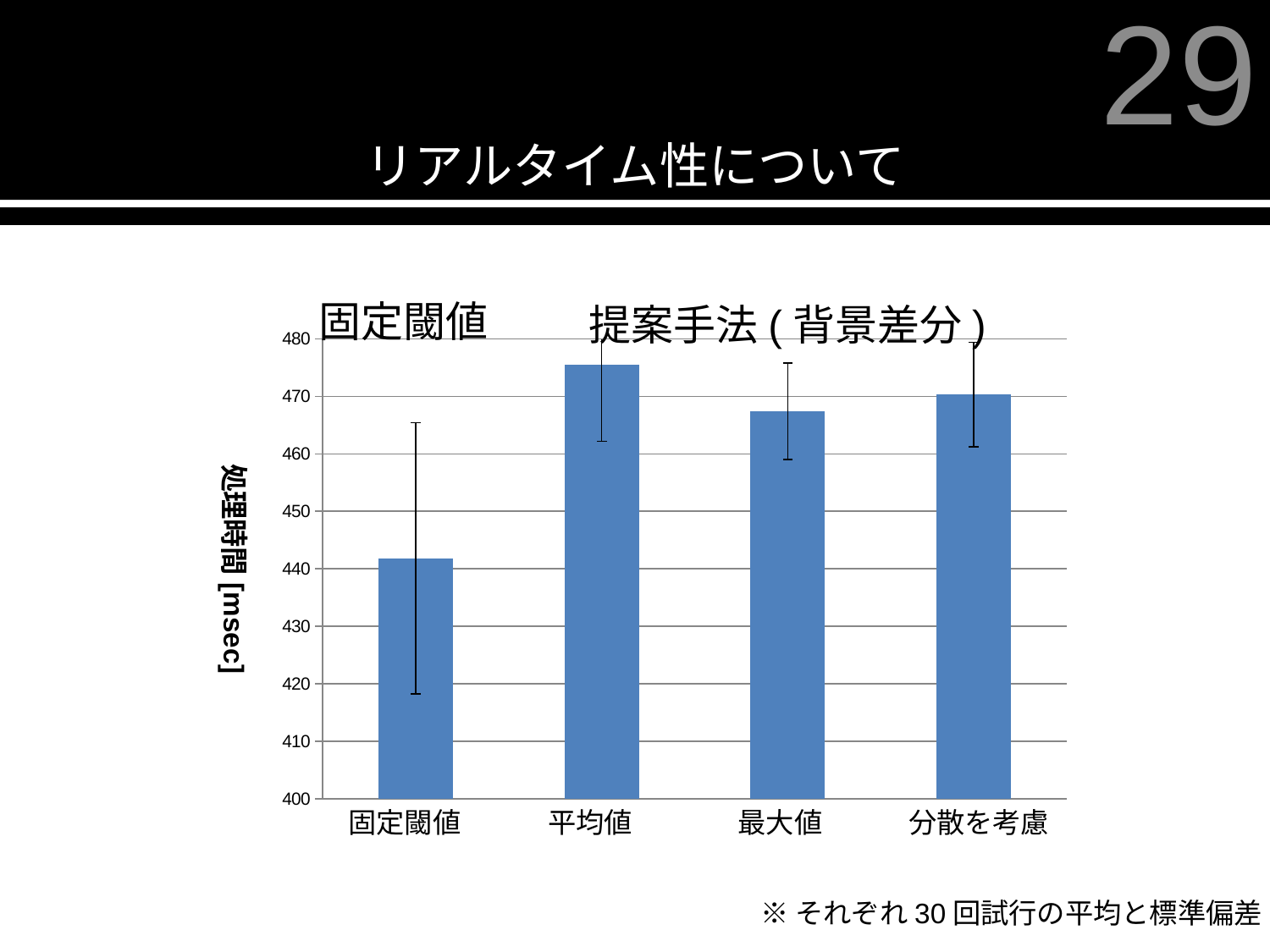

リアルタイム性について
29
固定閾値
提案手法(背景差分)

### Chart

| Category |  |
|---|---|
| threshold | 441.8333333333333 |
| bs_ave | 475.4666666666667 |
| bs_max | 467.43333333333334 |
| bs_var | 470.3 |
固定閾値
平均値
最大値
分散を考慮
※それぞれ30回試行の平均と標準偏差